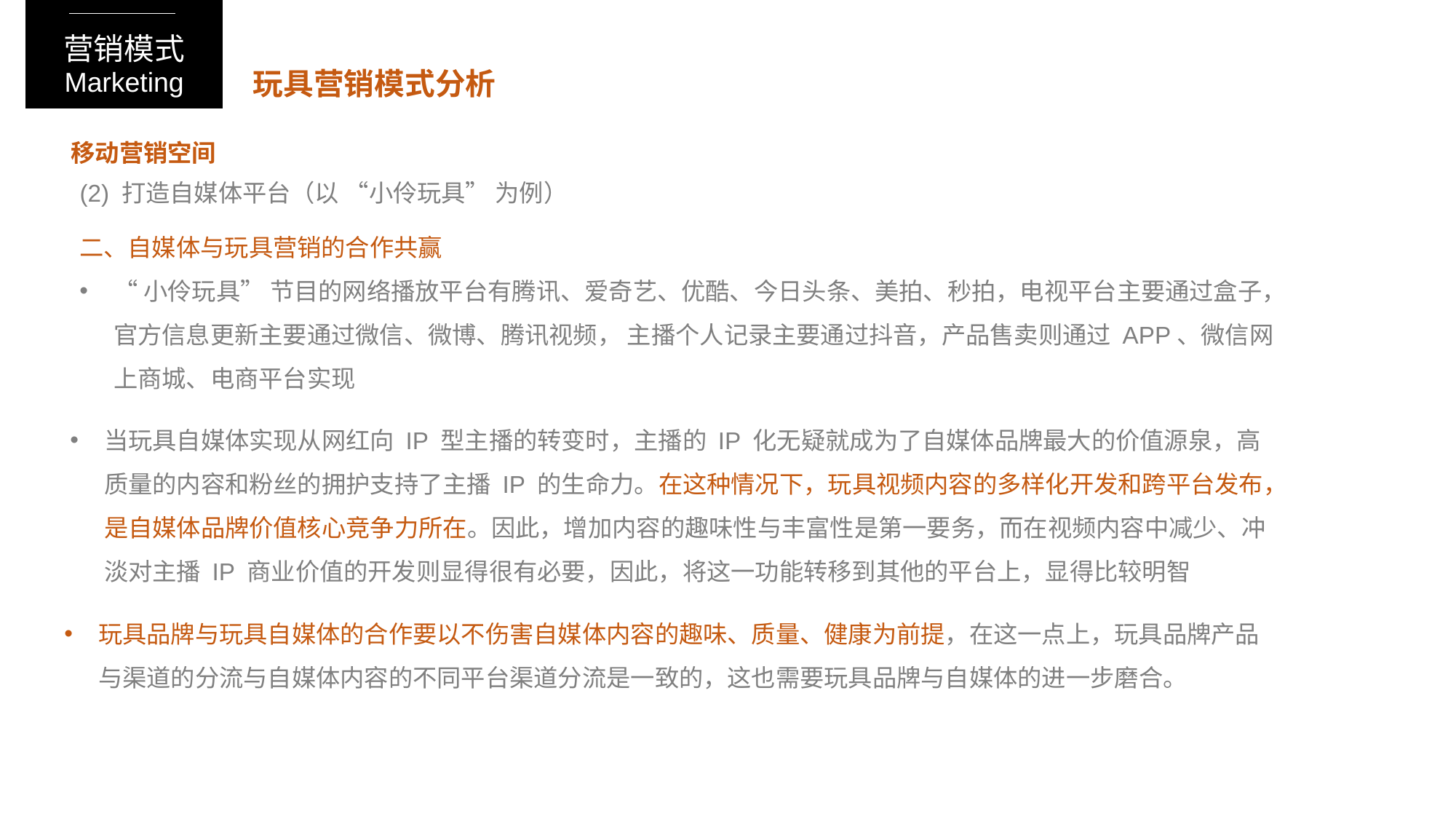

营销模式
Marketing
玩具营销模式分析
移动营销空间
(2) 打造自媒体平台（以 “小伶玩具” 为例）

二、自媒体与玩具营销的合作共赢
“小伶玩具” 节目的网络播放平台有腾讯、爱奇艺、优酷、今日头条、美拍、秒拍，电视平台主要通过盒子，官方信息更新主要通过微信、微博、腾讯视频， 主播个人记录主要通过抖音，产品售卖则通过 APP、微信网上商城、电商平台实现
当玩具自媒体实现从网红向 IP 型主播的转变时，主播的 IP 化无疑就成为了自媒体品牌最大的价值源泉，高质量的内容和粉丝的拥护支持了主播 IP 的生命力。在这种情况下，玩具视频内容的多样化开发和跨平台发布，是自媒体品牌价值核心竞争力所在。因此，增加内容的趣味性与丰富性是第一要务，而在视频内容中减少、冲淡对主播 IP 商业价值的开发则显得很有必要，因此，将这一功能转移到其他的平台上，显得比较明智
玩具品牌与玩具自媒体的合作要以不伤害自媒体内容的趣味、质量、健康为前提，在这一点上，玩具品牌产品与渠道的分流与自媒体内容的不同平台渠道分流是一致的，这也需要玩具品牌与自媒体的进一步磨合。